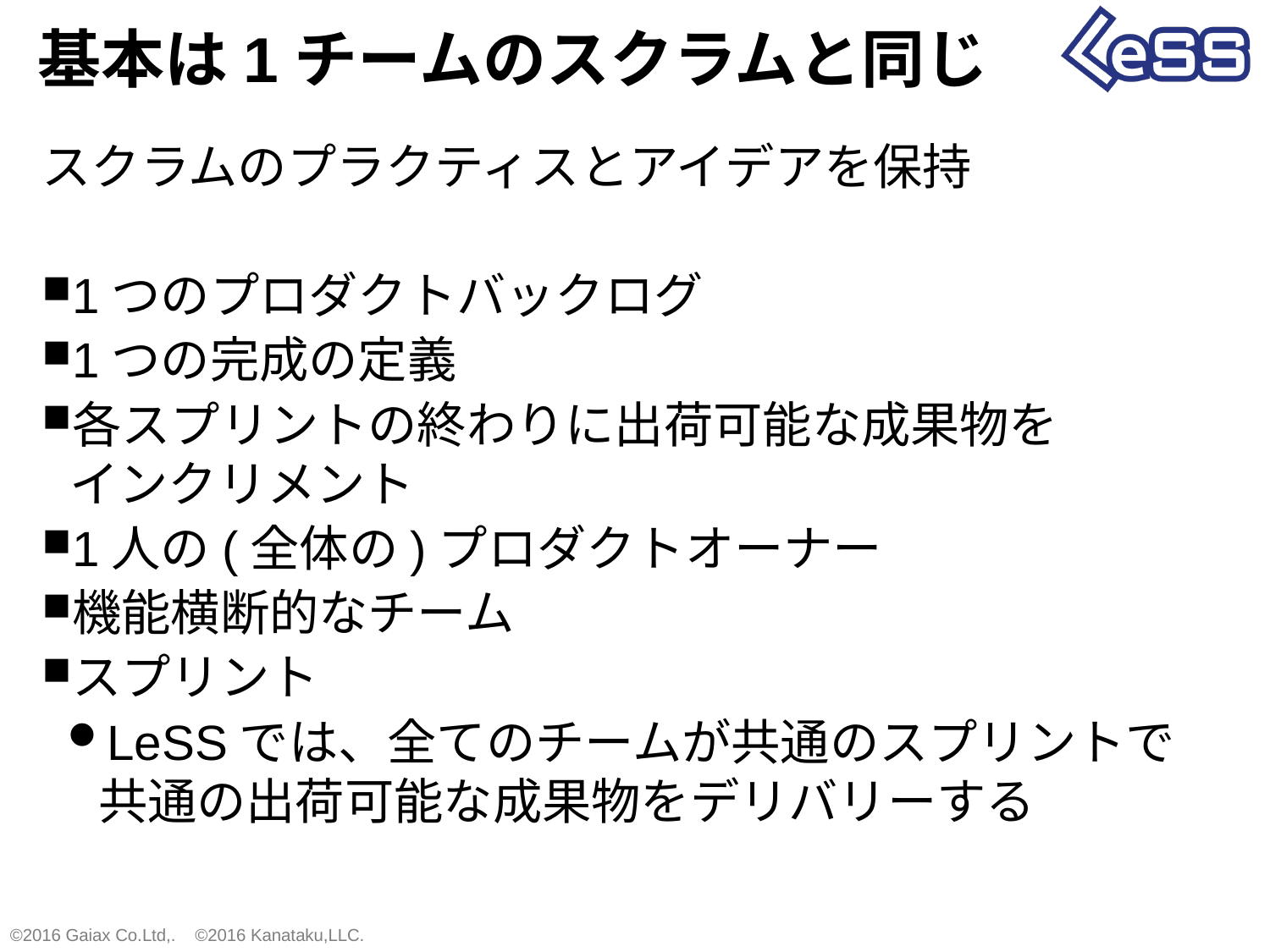

# 基本は1チームのスクラムと同じ
スクラムのプラクティスとアイデアを保持

1つのプロダクトバックログ
1つの完成の定義
各スプリントの終わりに出荷可能な成果物を
インクリメント
1人の(全体の)プロダクトオーナー
機能横断的なチーム
スプリント
LeSSでは、全てのチームが共通のスプリントで
共通の出荷可能な成果物をデリバリーする